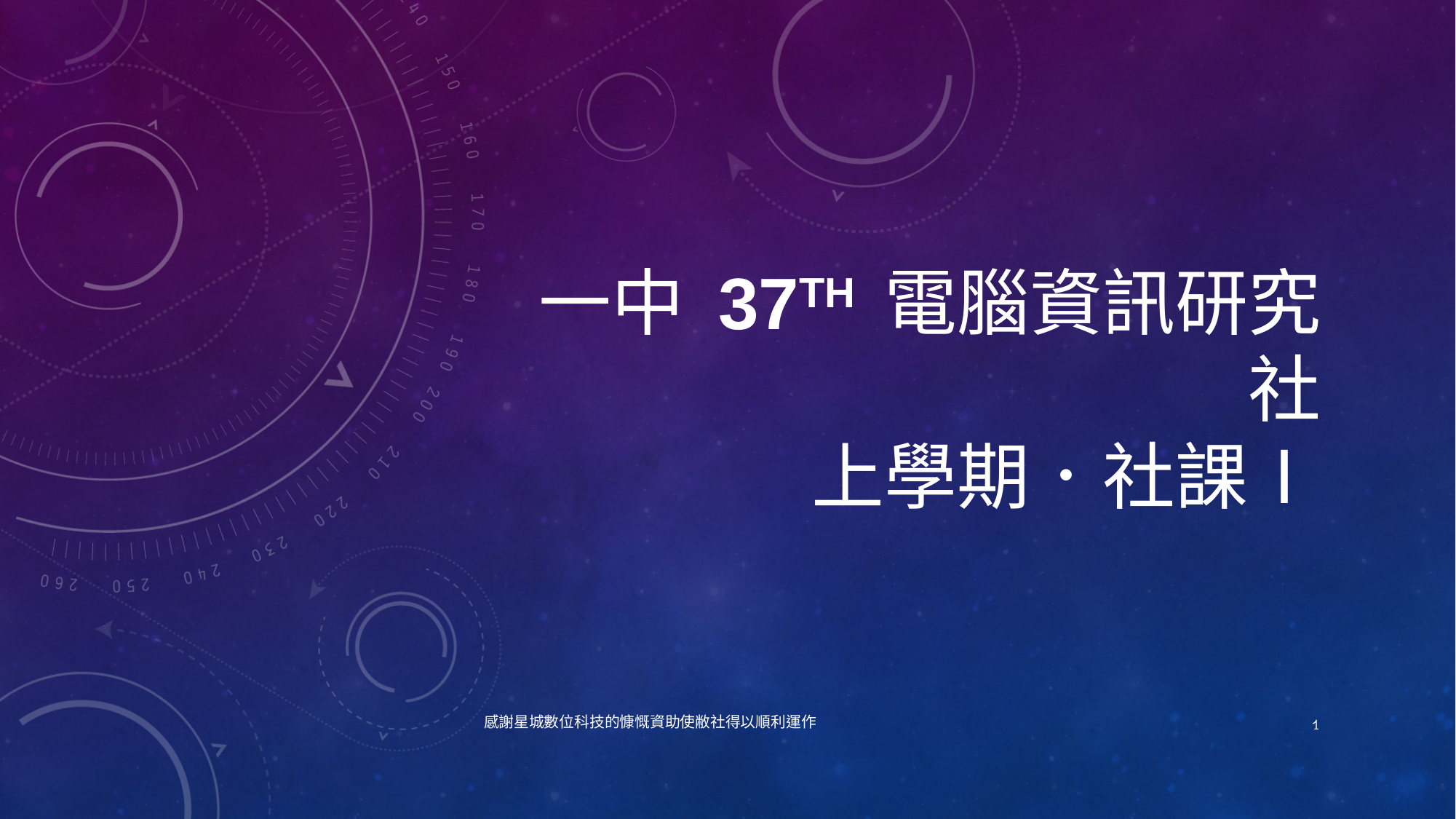

# 一中 37th 電腦資訊研究社 上學期．社課Ⅰ

感謝星城數位科技的慷慨資助使敝社得以順利運作
1